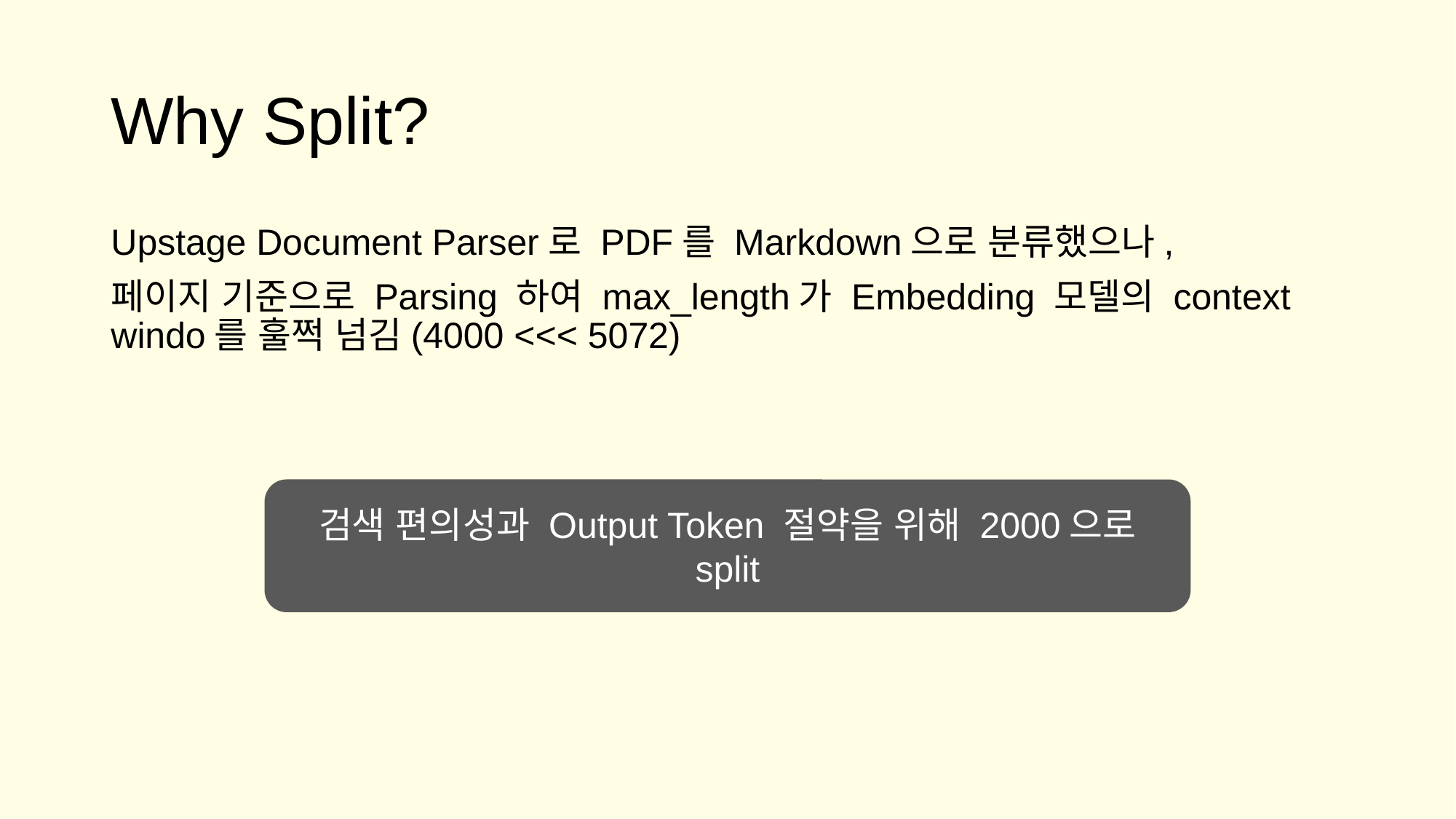

# Why Split?
Upstage Document Parser로 PDF를 Markdown으로 분류했으나,
페이지 기준으로 Parsing 하여 max_length가 Embedding 모델의 context windo를 훌쩍 넘김(4000 <<< 5072)
검색 편의성과 Output Token 절약을 위해 2000으로 split